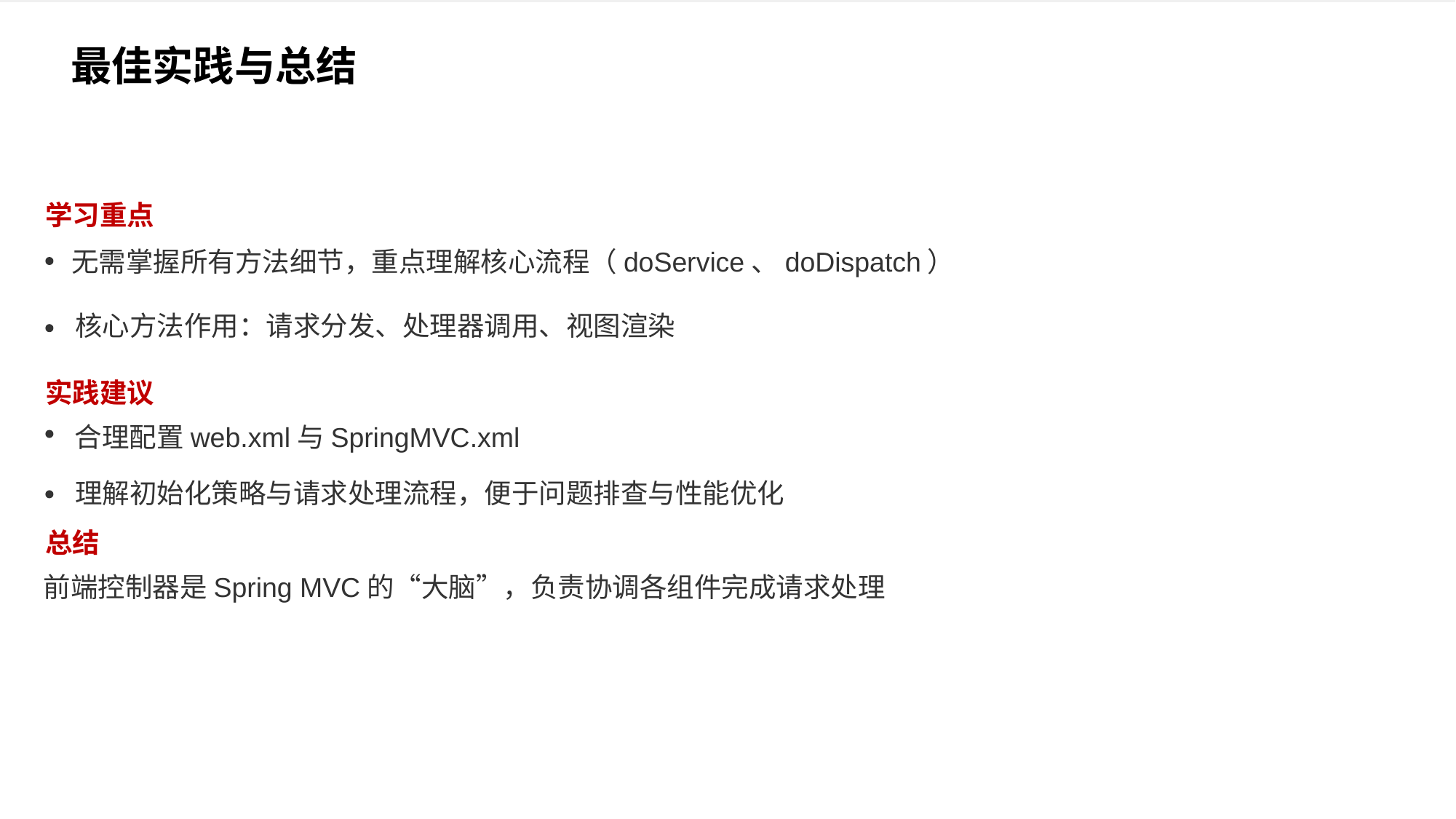

最佳实践与总结
学习重点
无需掌握所有方法细节，重点理解核心流程（doService、doDispatch）

核心方法作用：请求分发、处理器调用、视图渲染

实践建议
合理配置web.xml与SpringMVC.xml

理解初始化策略与请求处理流程，便于问题排查与性能优化

总结
前端控制器是Spring MVC的“大脑”，负责协调各组件完成请求处理